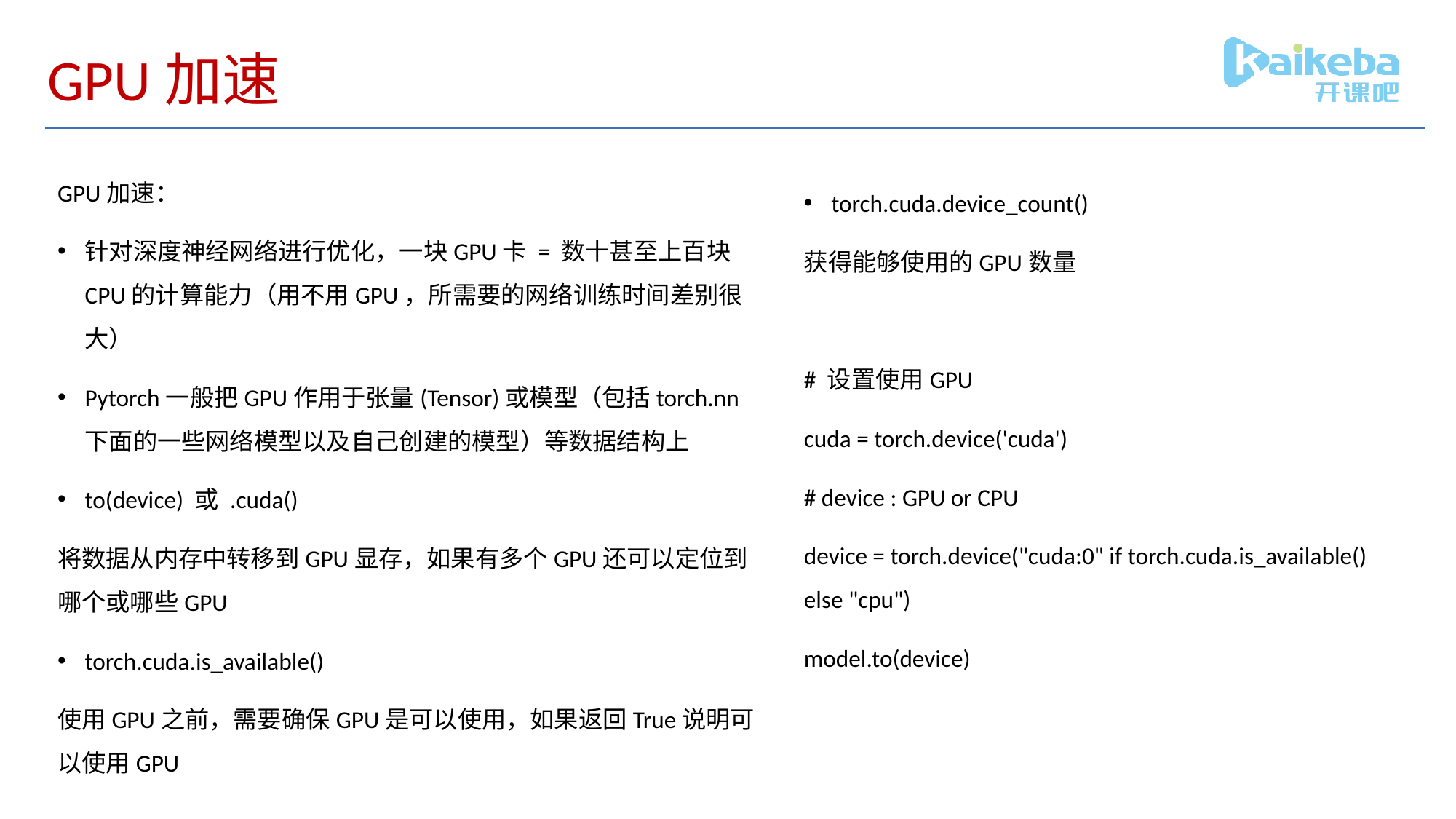

# GPU加速
GPU加速：
针对深度神经网络进行优化，一块GPU卡 = 数十甚至上百块CPU的计算能力（用不用GPU，所需要的网络训练时间差别很大）
Pytorch一般把GPU作用于张量(Tensor)或模型（包括torch.nn下面的一些网络模型以及自己创建的模型）等数据结构上
to(device) 或 .cuda()
将数据从内存中转移到GPU显存，如果有多个GPU还可以定位到哪个或哪些GPU
torch.cuda.is_available()
使用GPU之前，需要确保GPU是可以使用，如果返回True说明可以使用GPU

torch.cuda.device_count()
获得能够使用的GPU数量

# 设置使用GPU
cuda = torch.device('cuda')
# device : GPU or CPU
device = torch.device("cuda:0" if torch.cuda.is_available() else "cpu")
model.to(device)